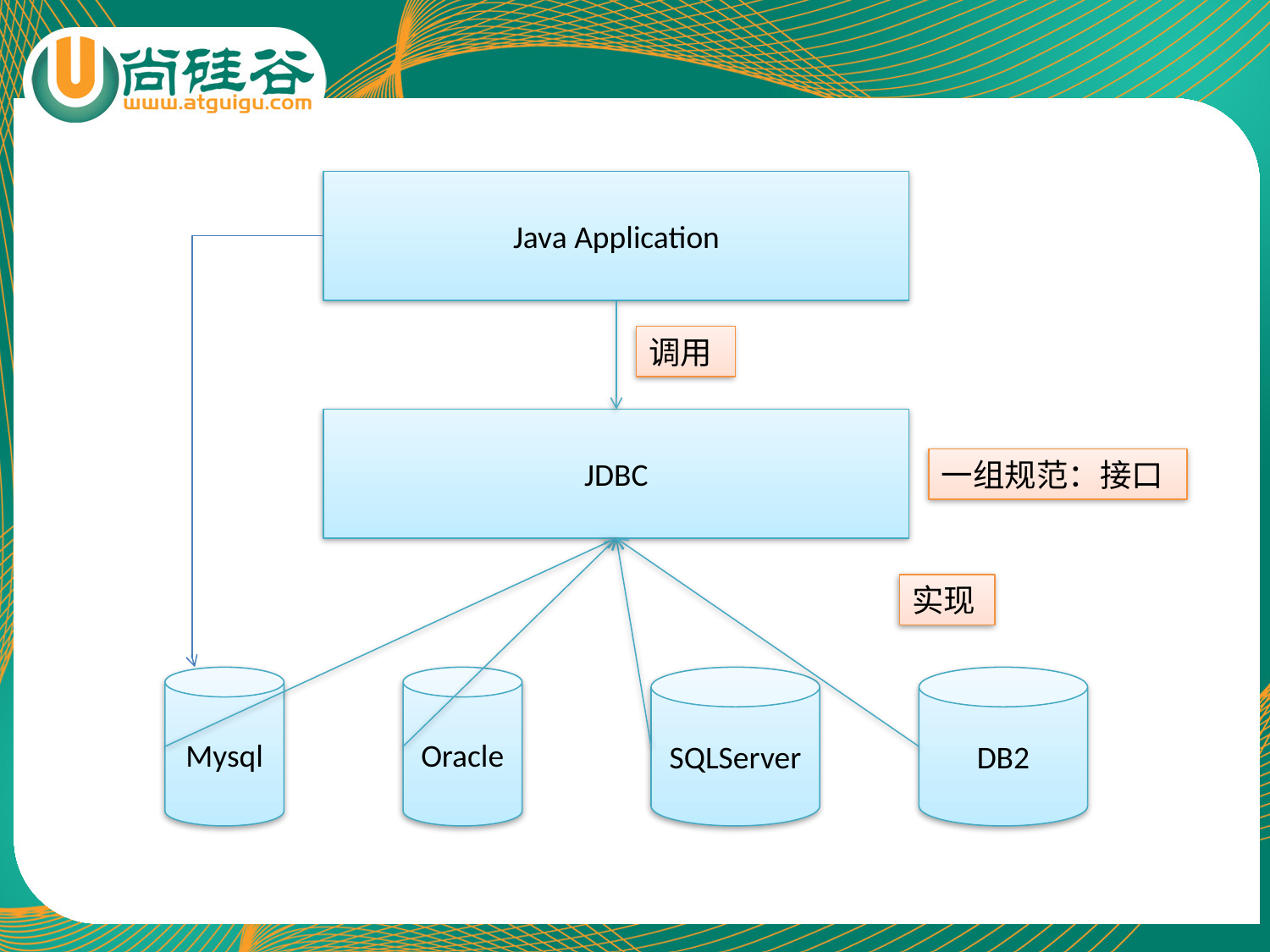

Java Application
调用
JDBC
一组规范：接口
实现
Mysql
Oracle
SQLServer
DB2